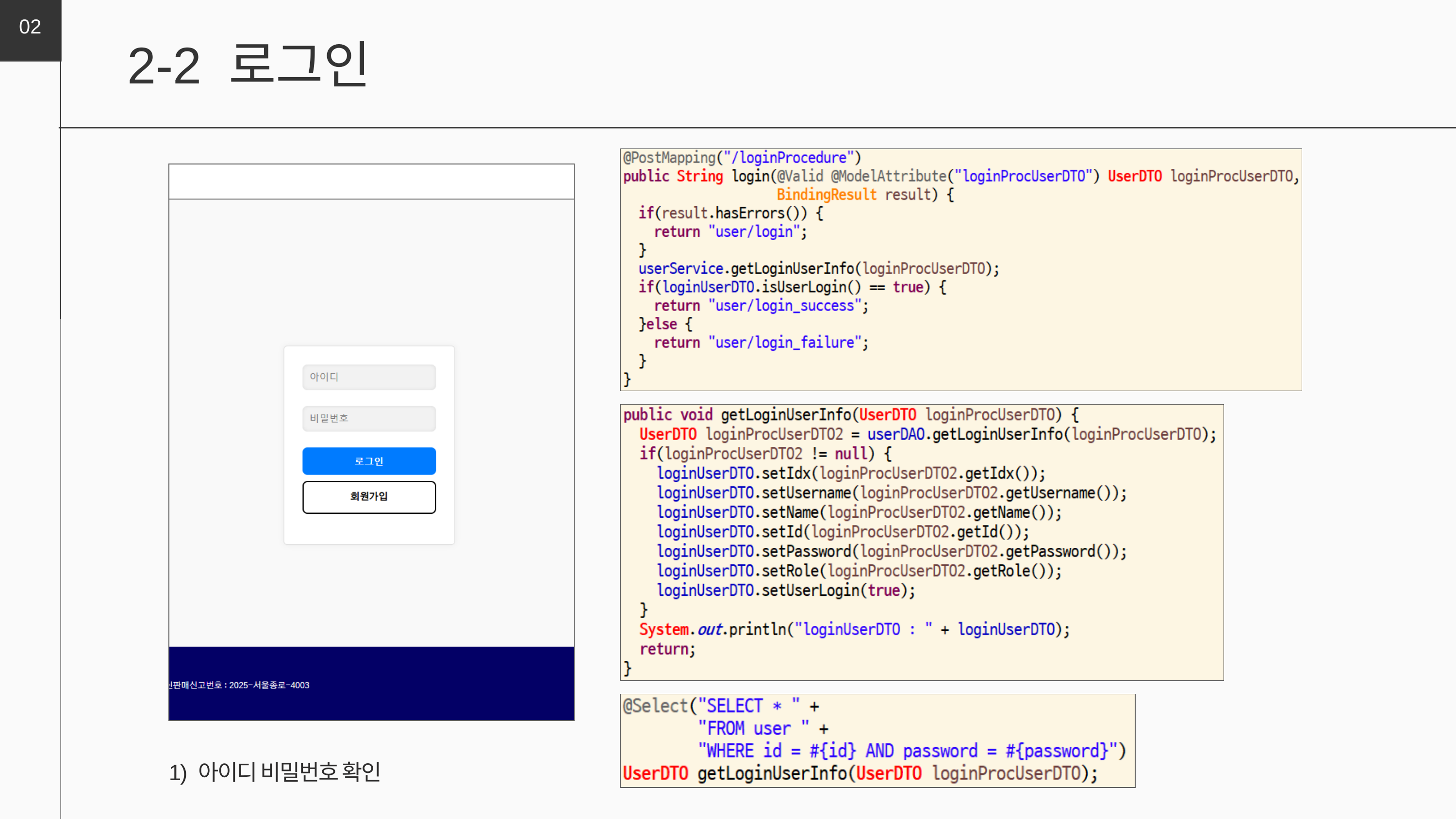

02

2-2 로그인

1) 아이디 비밀번호 확인